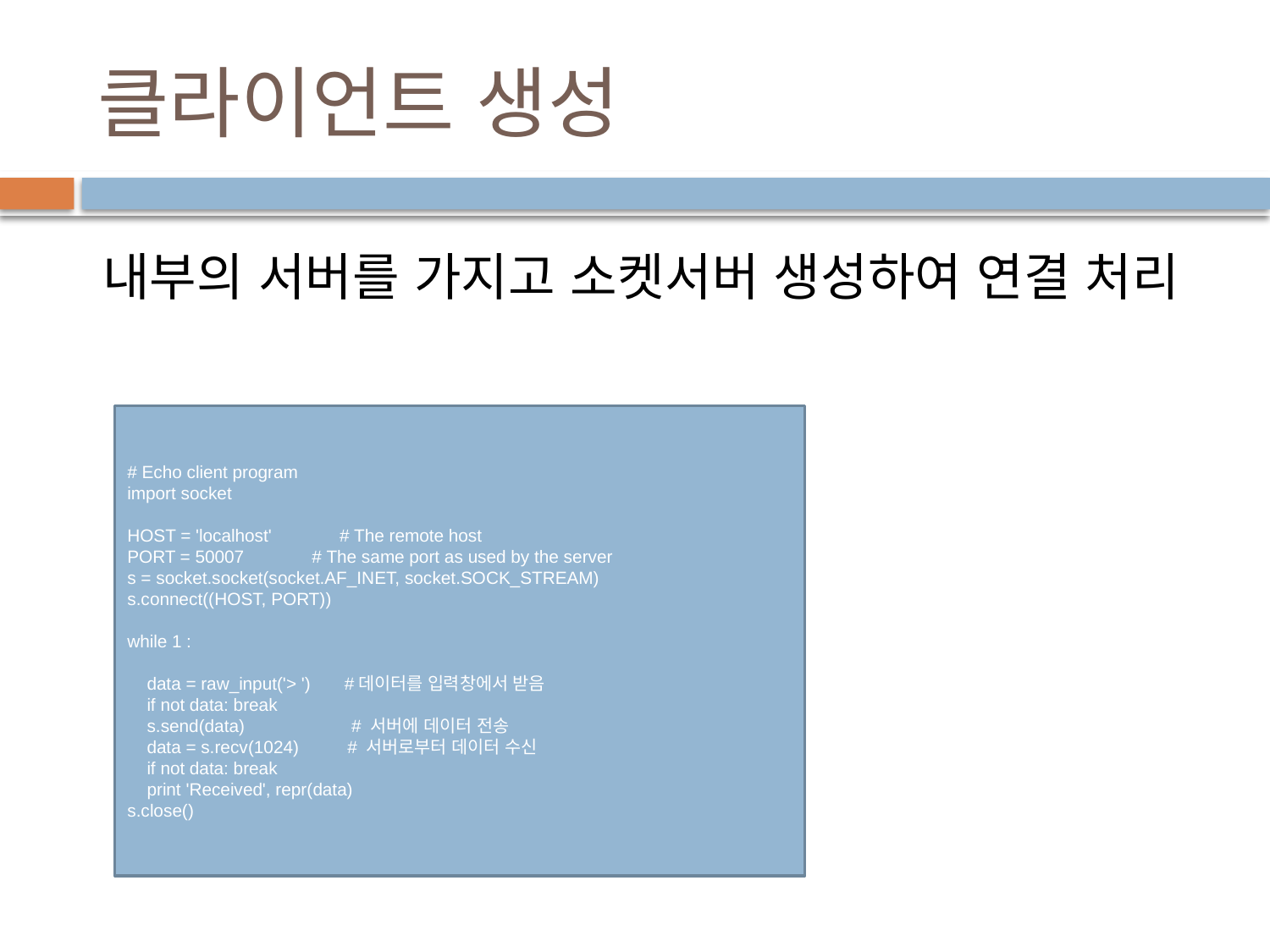

# 클라이언트 생성
 내부의 서버를 가지고 소켓서버 생성하여 연결 처리
# Echo client program
import socket

HOST = 'localhost'              # The remote host
PORT = 50007              # The same port as used by the server
s = socket.socket(socket.AF_INET, socket.SOCK_STREAM)
s.connect((HOST, PORT))

while 1 :

    data = raw_input('> ')       #데이터를 입력창에서 받음
    if not data: break
    s.send(data)                      # 서버에 데이터 전송
    data = s.recv(1024)          # 서버로부터 데이터 수신
    if not data: break
    print 'Received', repr(data)
s.close()